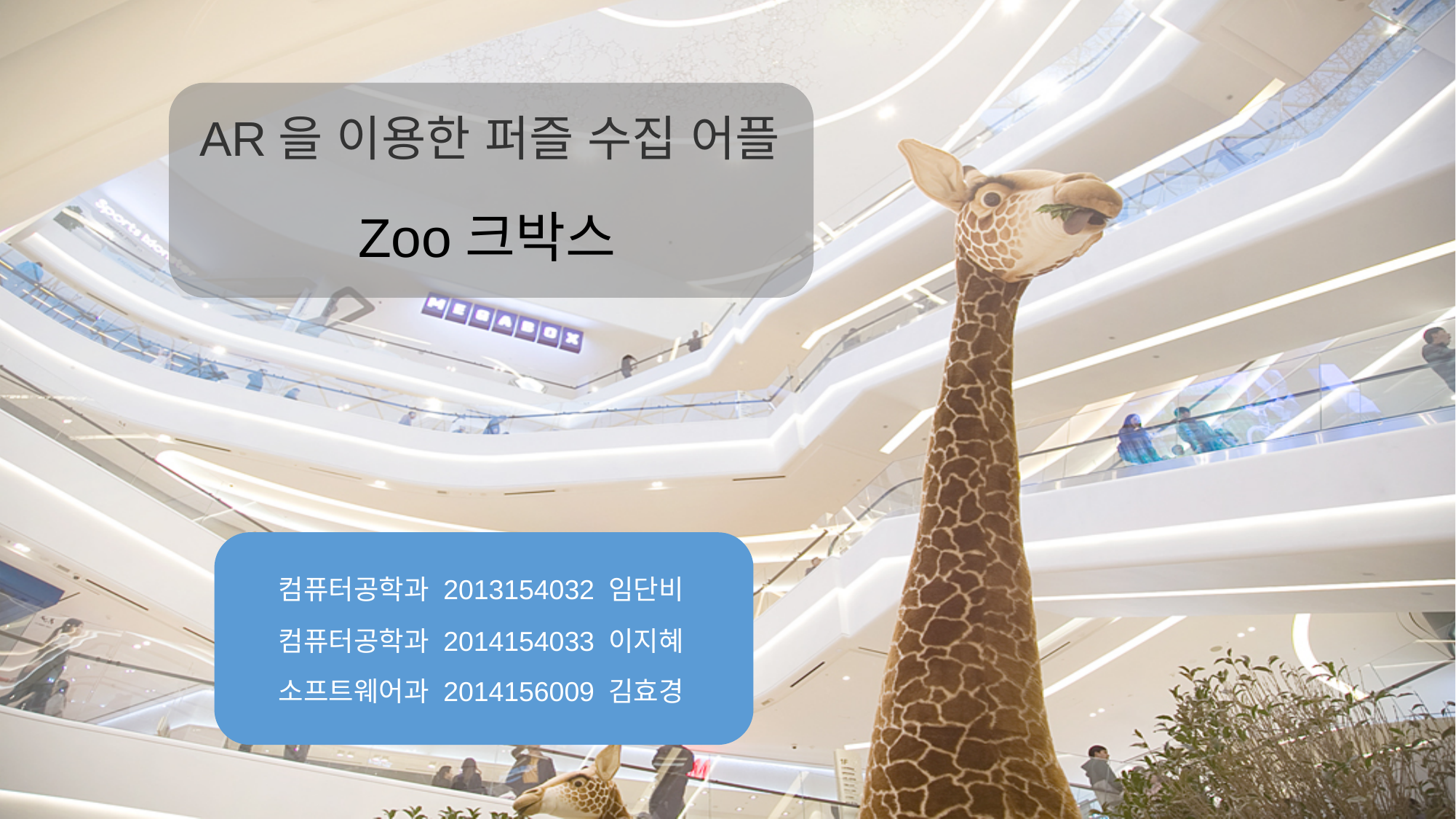

AR을 이용한 퍼즐 수집 어플
Zoo크박스

컴퓨터공학과 2013154032 임단비
컴퓨터공학과 2014154033 이지혜
소프트웨어과 2014156009 김효경